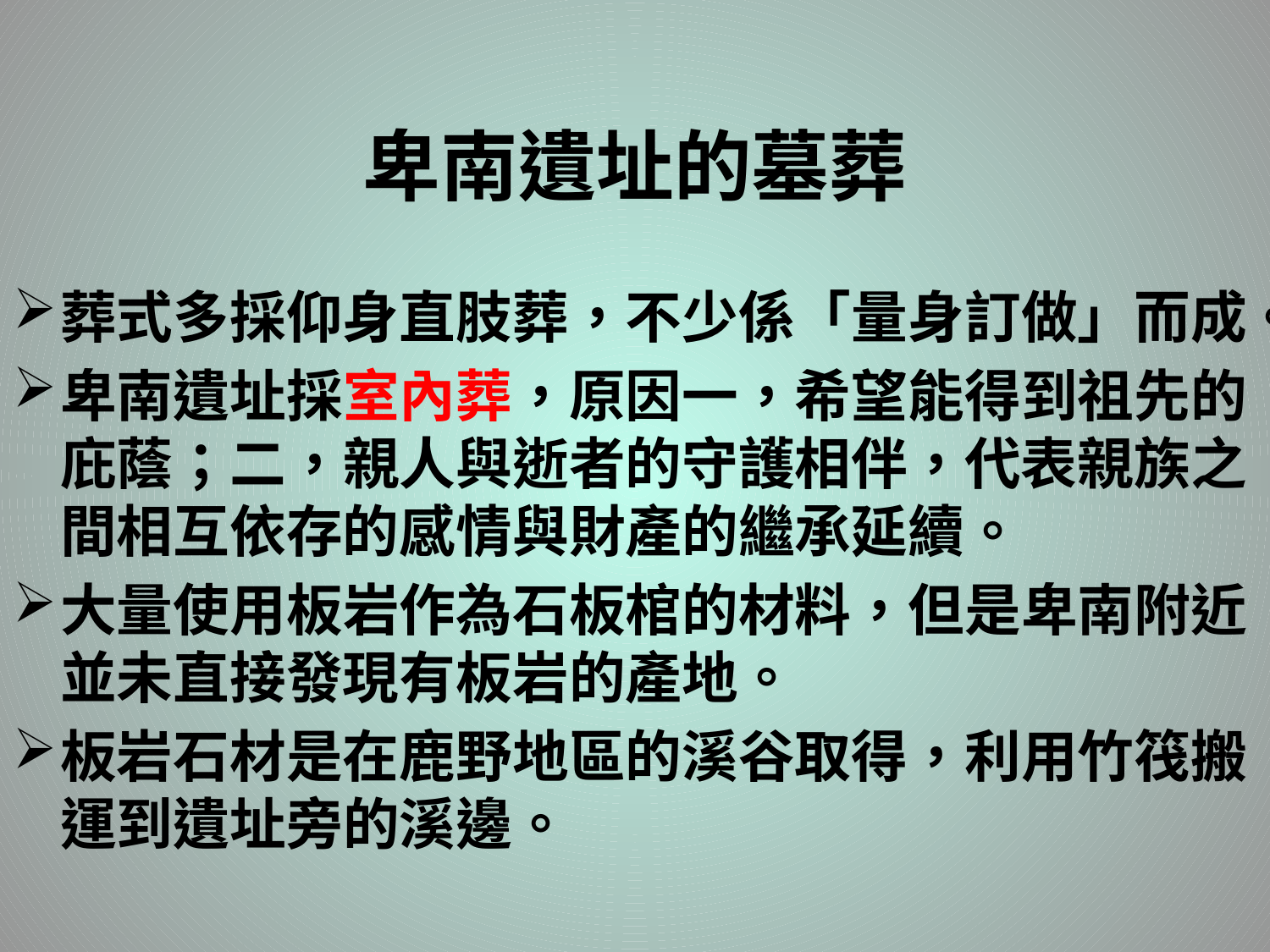

# 卑南遺址的墓葬
葬式多採仰身直肢葬，不少係「量身訂做」而成。
卑南遺址採室內葬，原因一，希望能得到祖先的庇蔭；二，親人與逝者的守護相伴，代表親族之間相互依存的感情與財產的繼承延續。
大量使用板岩作為石板棺的材料，但是卑南附近並未直接發現有板岩的產地。
板岩石材是在鹿野地區的溪谷取得，利用竹筏搬運到遺址旁的溪邊。